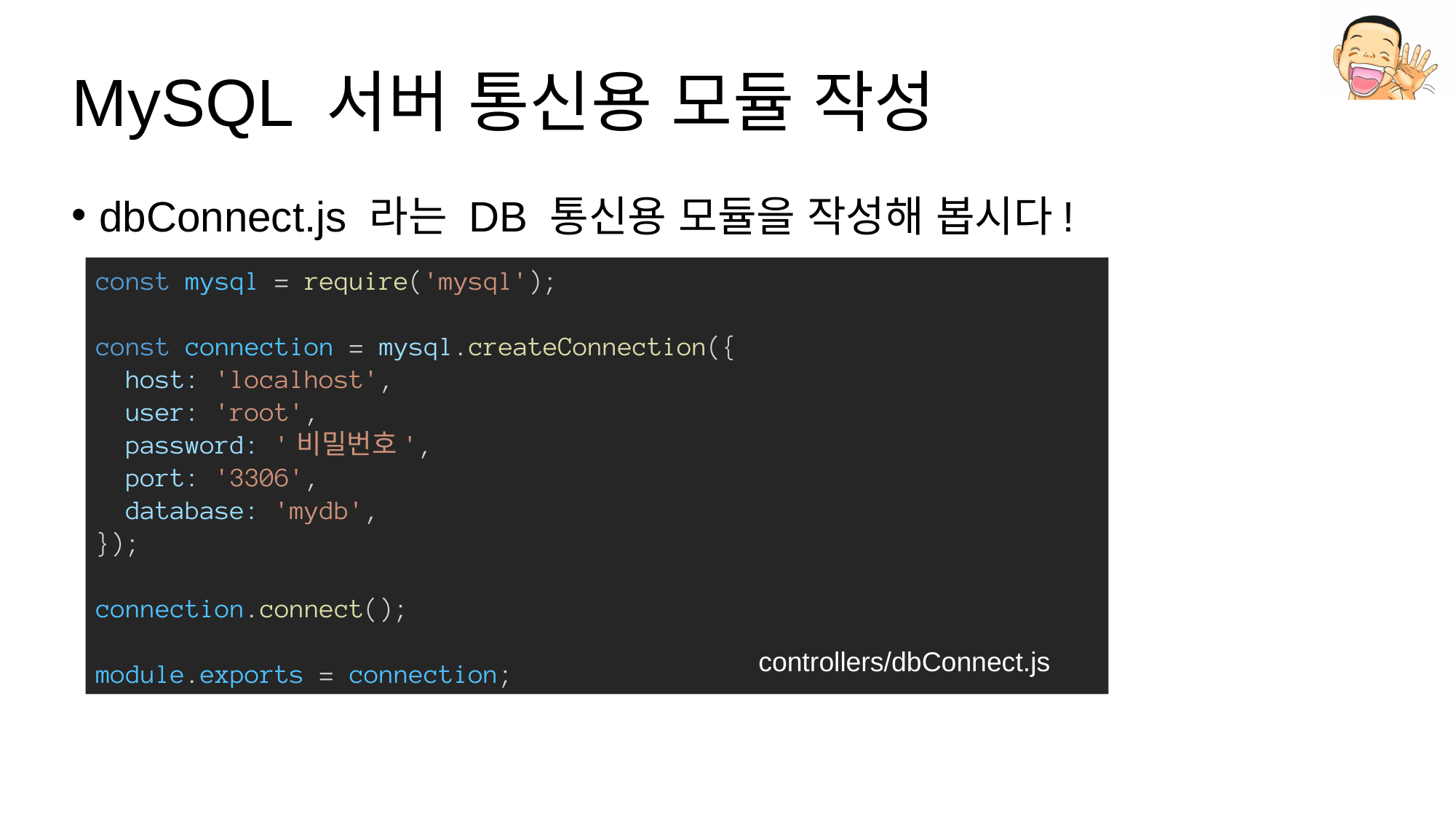

# MySQL 서버 통신용 모듈 작성
dbConnect.js 라는 DB 통신용 모듈을 작성해 봅시다!
const mysql = require('mysql');
const connection = mysql.createConnection({
  host: 'localhost',
  user: 'root',
  password: '비밀번호',
  port: '3306',
  database: 'mydb',
});
connection.connect();
module.exports = connection;
controllers/dbConnect.js